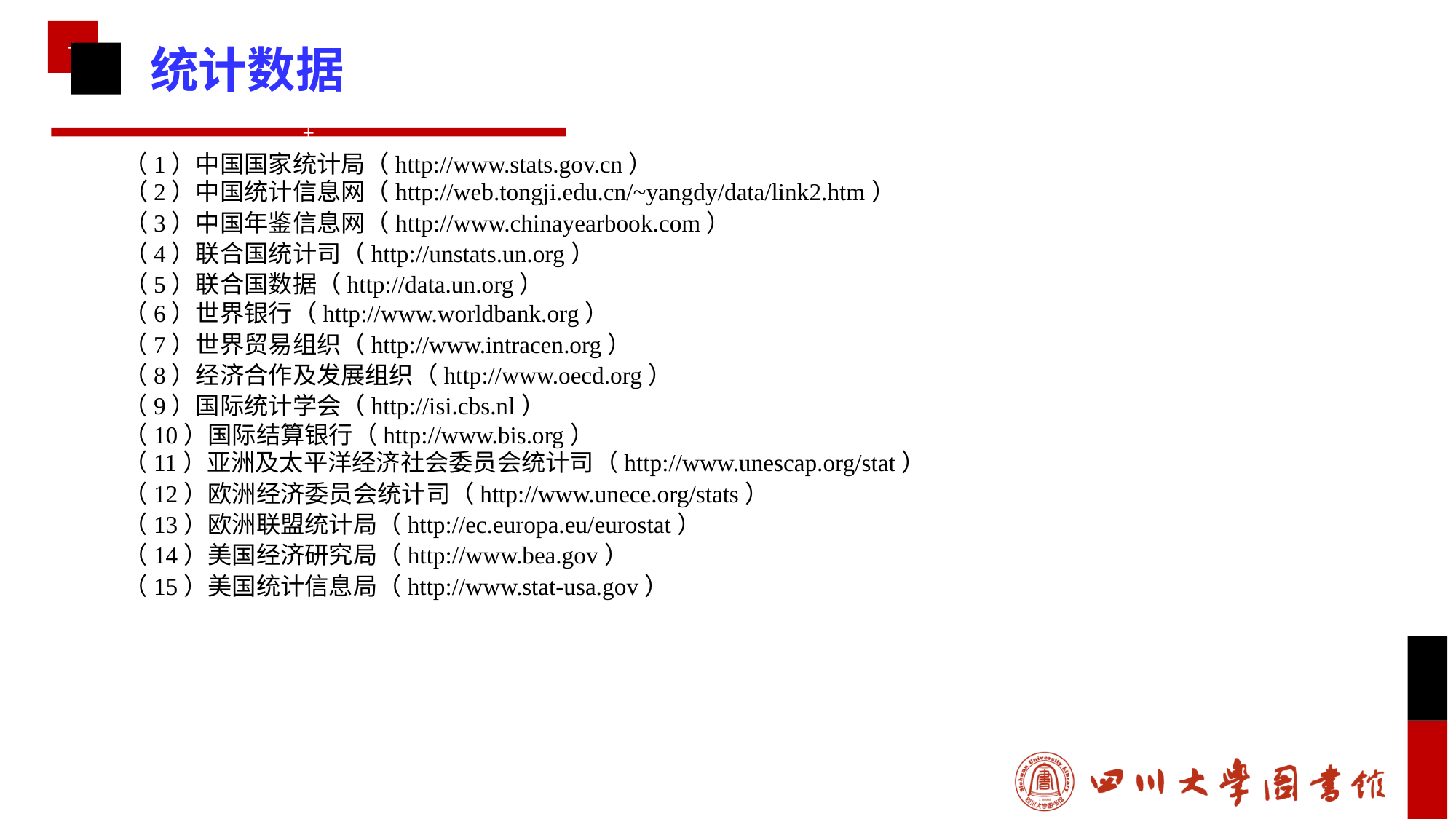

统计数据
（1）中国国家统计局（http://www.stats.gov.cn）
（2）中国统计信息网（http://web.tongji.edu.cn/~yangdy/data/link2.htm）
（3）中国年鉴信息网（http://www.chinayearbook.com）
（4）联合国统计司（http://unstats.un.org）
（5）联合国数据（http://data.un.org）
（6）世界银行（http://www.worldbank.org）
（7）世界贸易组织（http://www.intracen.org）
（8）经济合作及发展组织（http://www.oecd.org）
（9）国际统计学会（http://isi.cbs.nl）
（10）国际结算银行（http://www.bis.org）
（11）亚洲及太平洋经济社会委员会统计司（http://www.unescap.org/stat）
（12）欧洲经济委员会统计司（http://www.unece.org/stats）
（13）欧洲联盟统计局（http://ec.europa.eu/eurostat）
（14）美国经济研究局（http://www.bea.gov）
（15）美国统计信息局（http://www.stat-usa.gov）